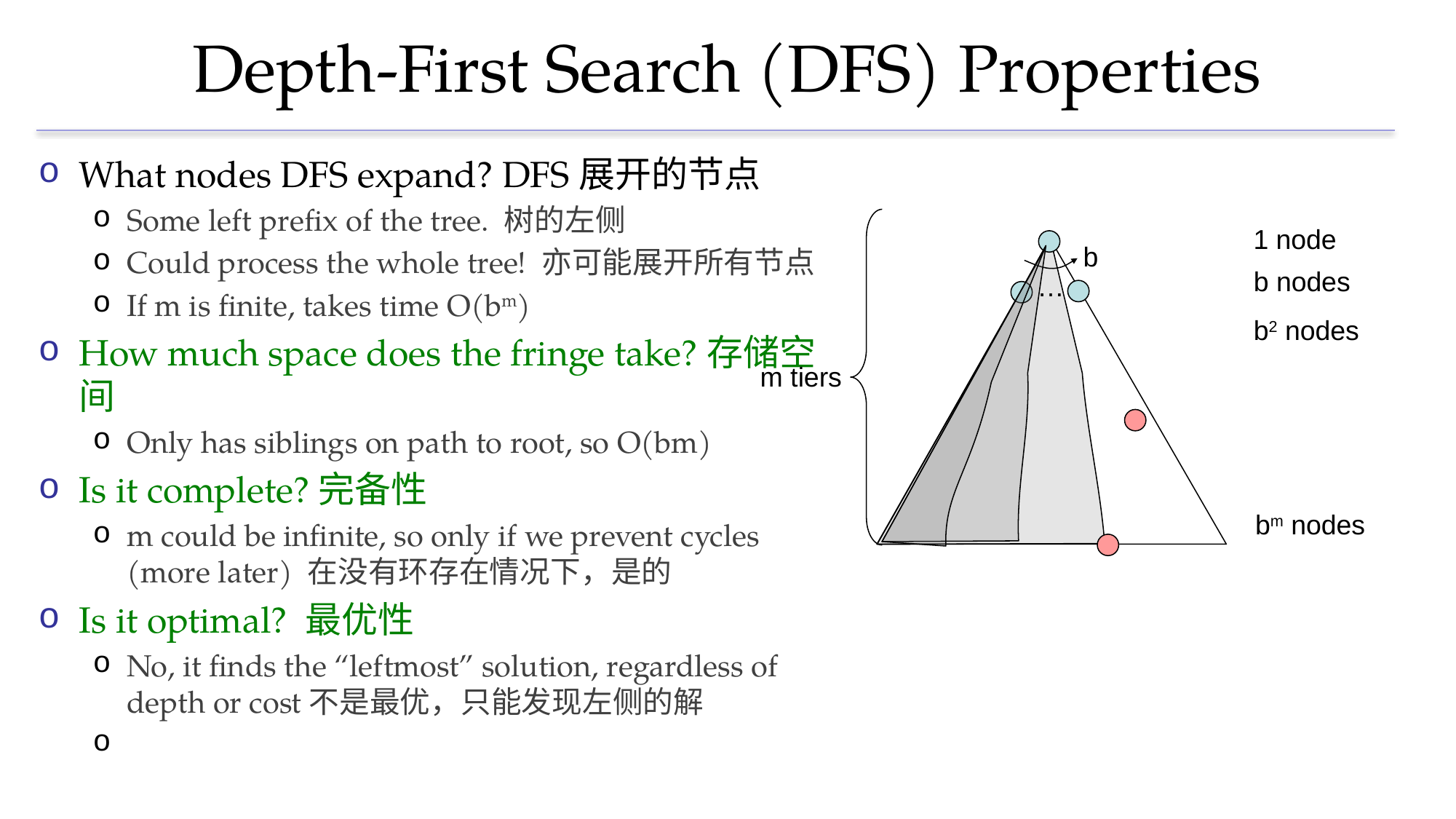

# Depth-First Search (DFS) Properties
What nodes DFS expand? DFS展开的节点
Some left prefix of the tree. 树的左侧
Could process the whole tree! 亦可能展开所有节点
If m is finite, takes time O(bm)
How much space does the fringe take?存储空间
Only has siblings on path to root, so O(bm)
Is it complete?完备性
m could be infinite, so only if we prevent cycles (more later) 在没有环存在情况下，是的
Is it optimal? 最优性
No, it finds the “leftmost” solution, regardless of depth or cost不是最优，只能发现左侧的解

1 node

b

b nodes
…

b2 nodes
m tiers
bm nodes